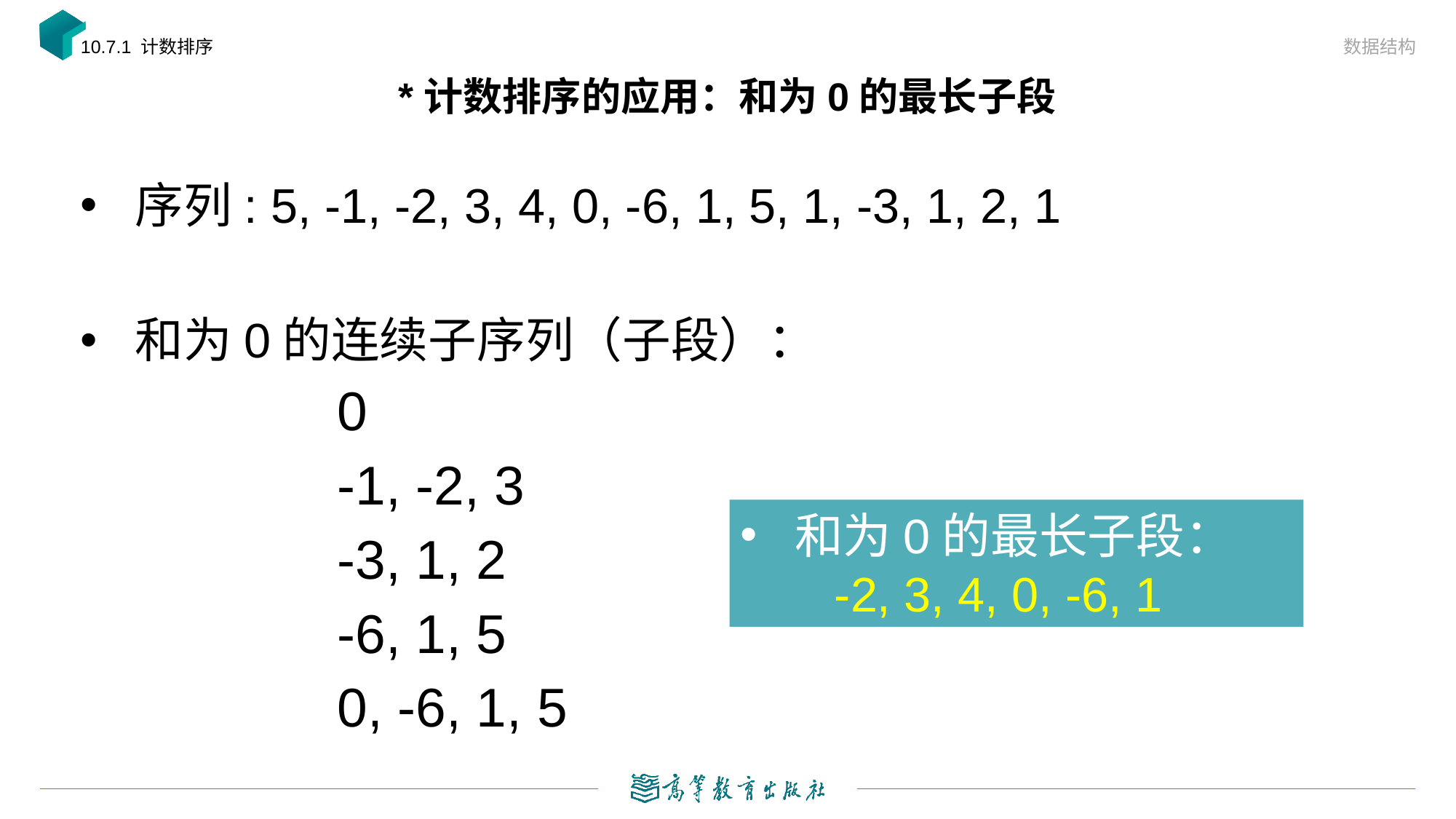

数据结构
10.7.1 计数排序
# *计数排序的应用：和为0的最长子段
序列: 5, -1, -2, 3, 4, 0, -6, 1, 5, 1, -3, 1, 2, 1

和为0的连续子序列（子段）：
                 0
                 -1, -2, 3
                 -3, 1, 2
                 -6, 1, 5
                 0, -6, 1, 5

和为0的最长子段：
       -2, 3, 4, 0, -6, 1